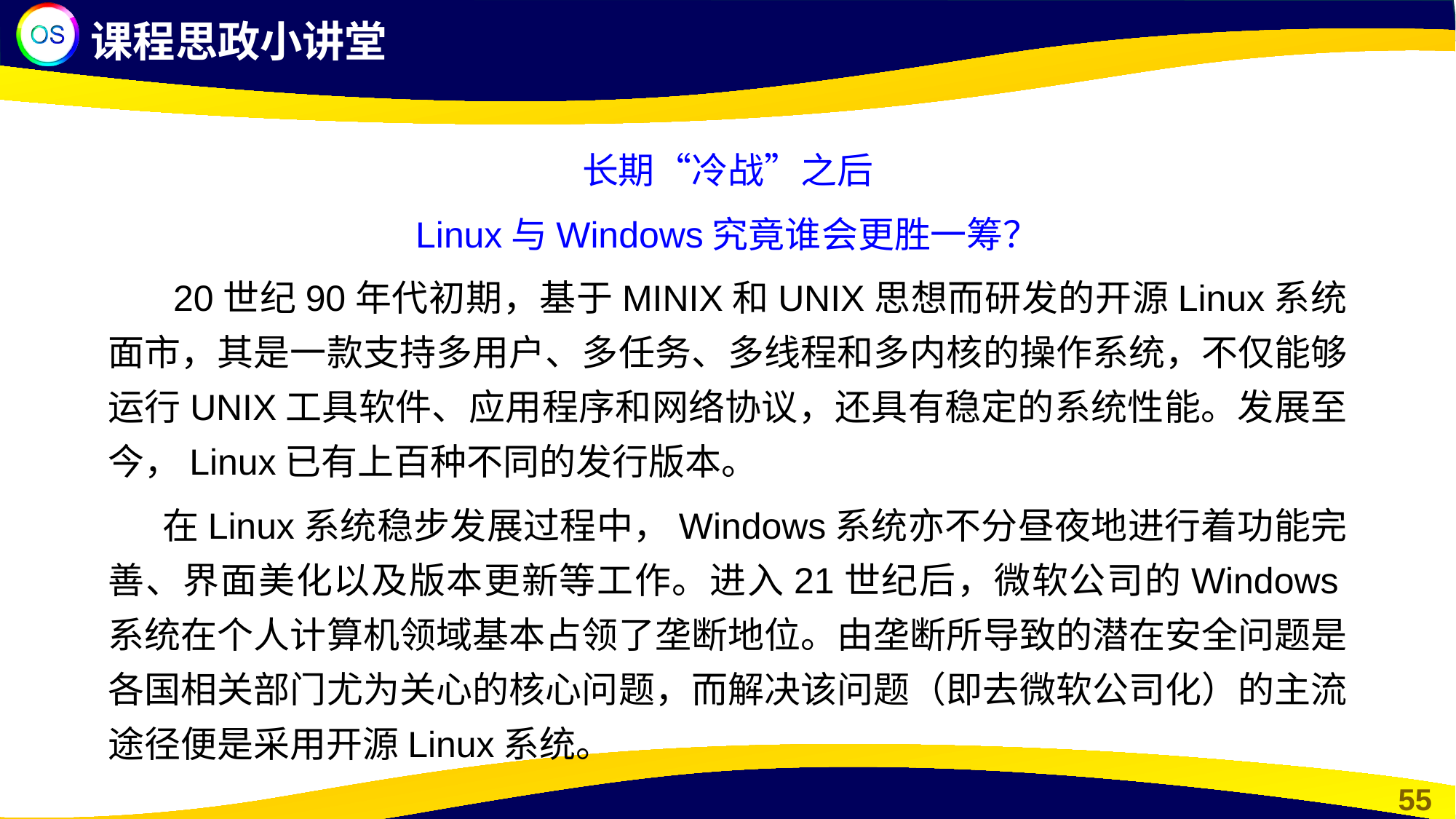

课程思政小讲堂
长期“冷战”之后
Linux与Windows究竟谁会更胜一筹？
 20世纪90年代初期，基于MINIX和UNIX思想而研发的开源Linux系统面市，其是一款支持多用户、多任务、多线程和多内核的操作系统，不仅能够运行UNIX工具软件、应用程序和网络协议，还具有稳定的系统性能。发展至今，Linux已有上百种不同的发行版本。
在Linux系统稳步发展过程中，Windows系统亦不分昼夜地进行着功能完善、界面美化以及版本更新等工作。进入21世纪后，微软公司的Windows系统在个人计算机领域基本占领了垄断地位。由垄断所导致的潜在安全问题是各国相关部门尤为关心的核心问题，而解决该问题（即去微软公司化）的主流途径便是采用开源Linux系统。